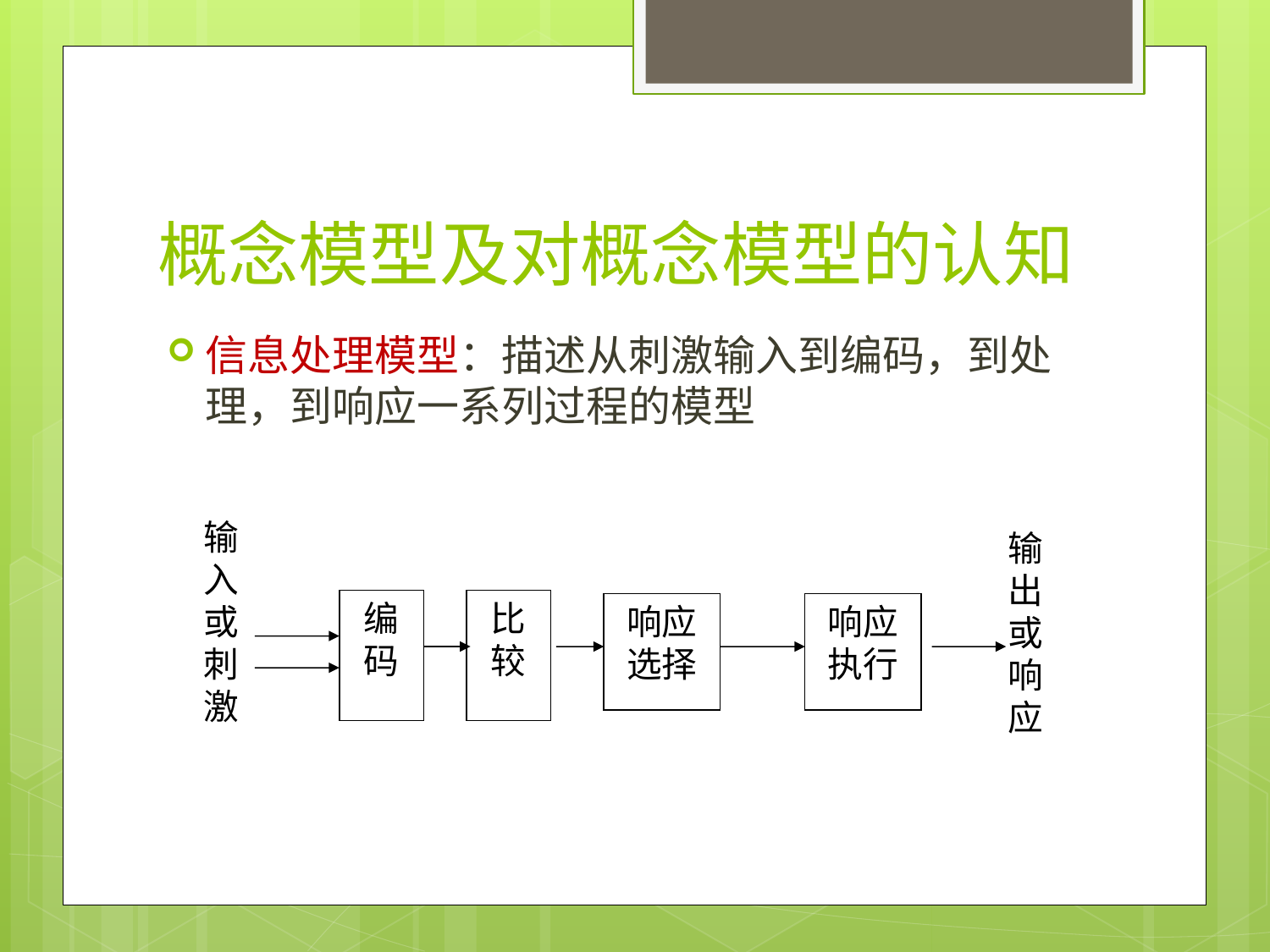

# 概念模型及对概念模型的认知
信息处理模型：描述从刺激输入到编码，到处理，到响应一系列过程的模型
输入
或
刺激
输出
或
响应
编码
比较
响应选择
响应执行